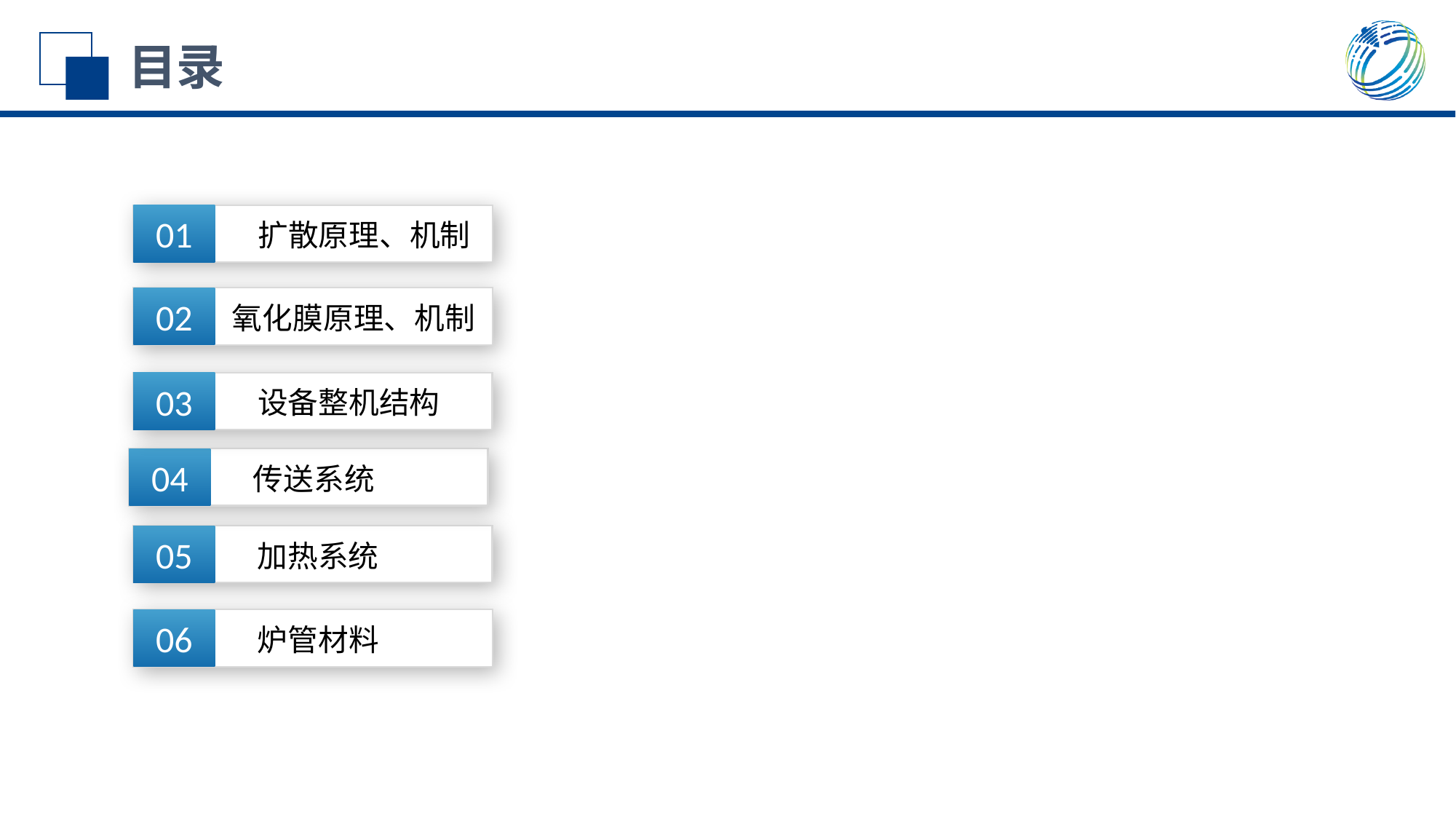

目录

01
扩散原理、机制

02
氧化膜原理、机制

03
设备整机结构

04
传送系统
传送系统传送的 啊啊所多发陈统传送
05
加热系统

06
炉管材料